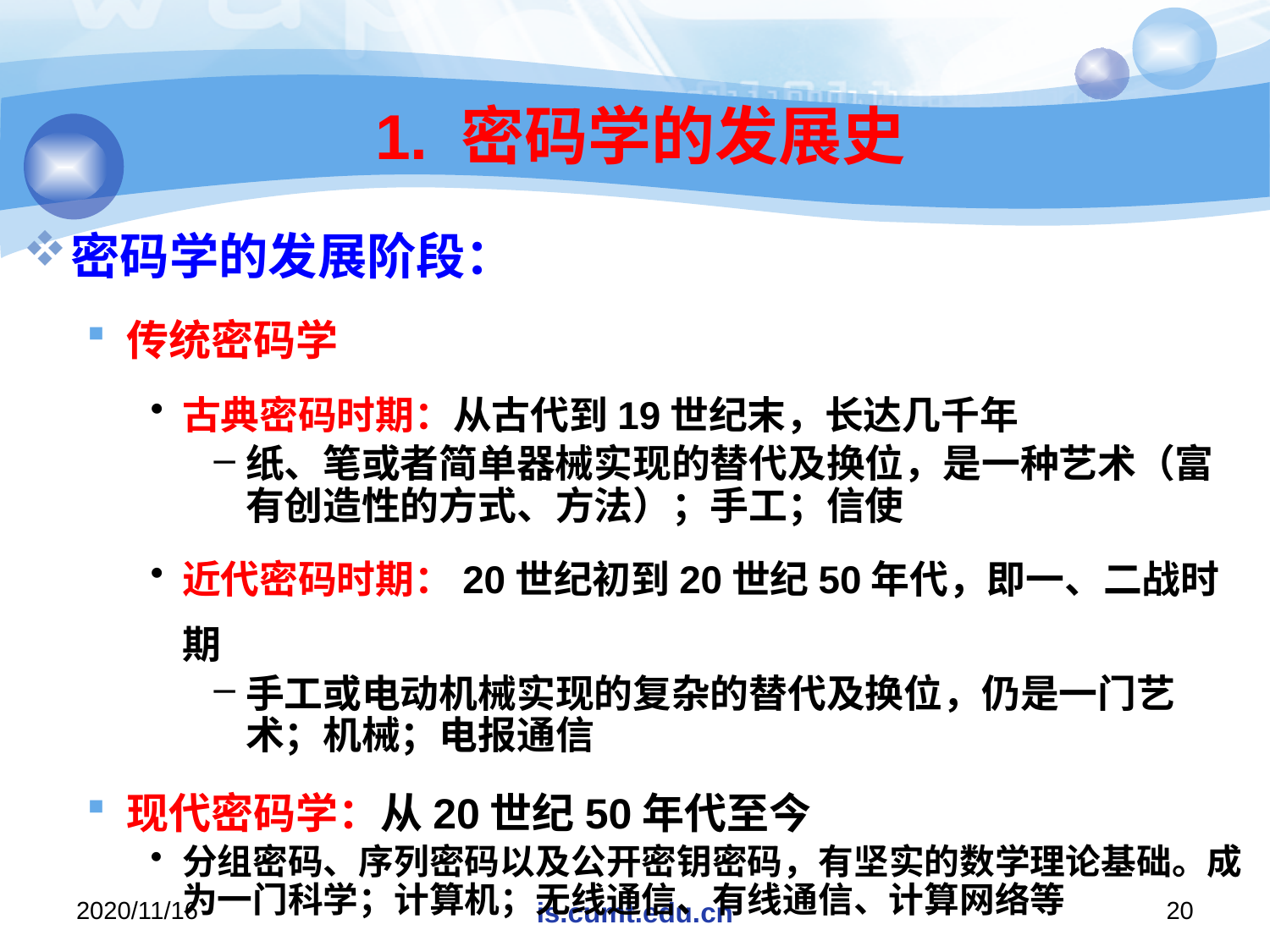

# 1. 密码学的发展史
密码学的发展阶段：
传统密码学
古典密码时期：从古代到19世纪末，长达几千年
纸、笔或者简单器械实现的替代及换位，是一种艺术（富有创造性的方式、方法）；手工；信使
近代密码时期：20世纪初到20世纪50年代，即一、二战时期
手工或电动机械实现的复杂的替代及换位，仍是一门艺术；机械；电报通信
现代密码学：从20世纪50年代至今
分组密码、序列密码以及公开密钥密码，有坚实的数学理论基础。成为一门科学；计算机；无线通信、有线通信、计算网络等

2020/11/16
is.cumt.edu.cn
20